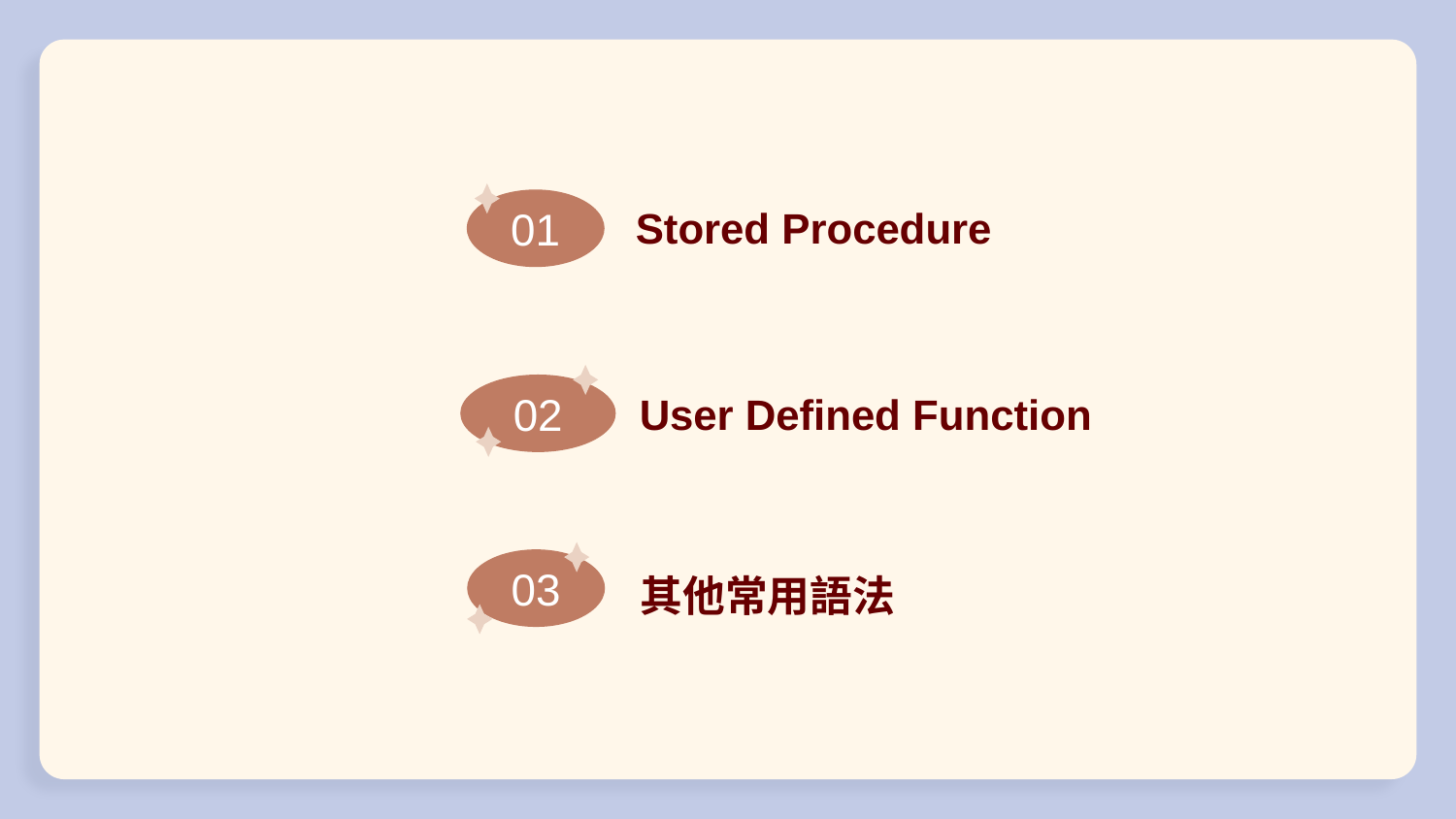

Stored Procedure
01

User Defined Function
02

03
其他常用語法